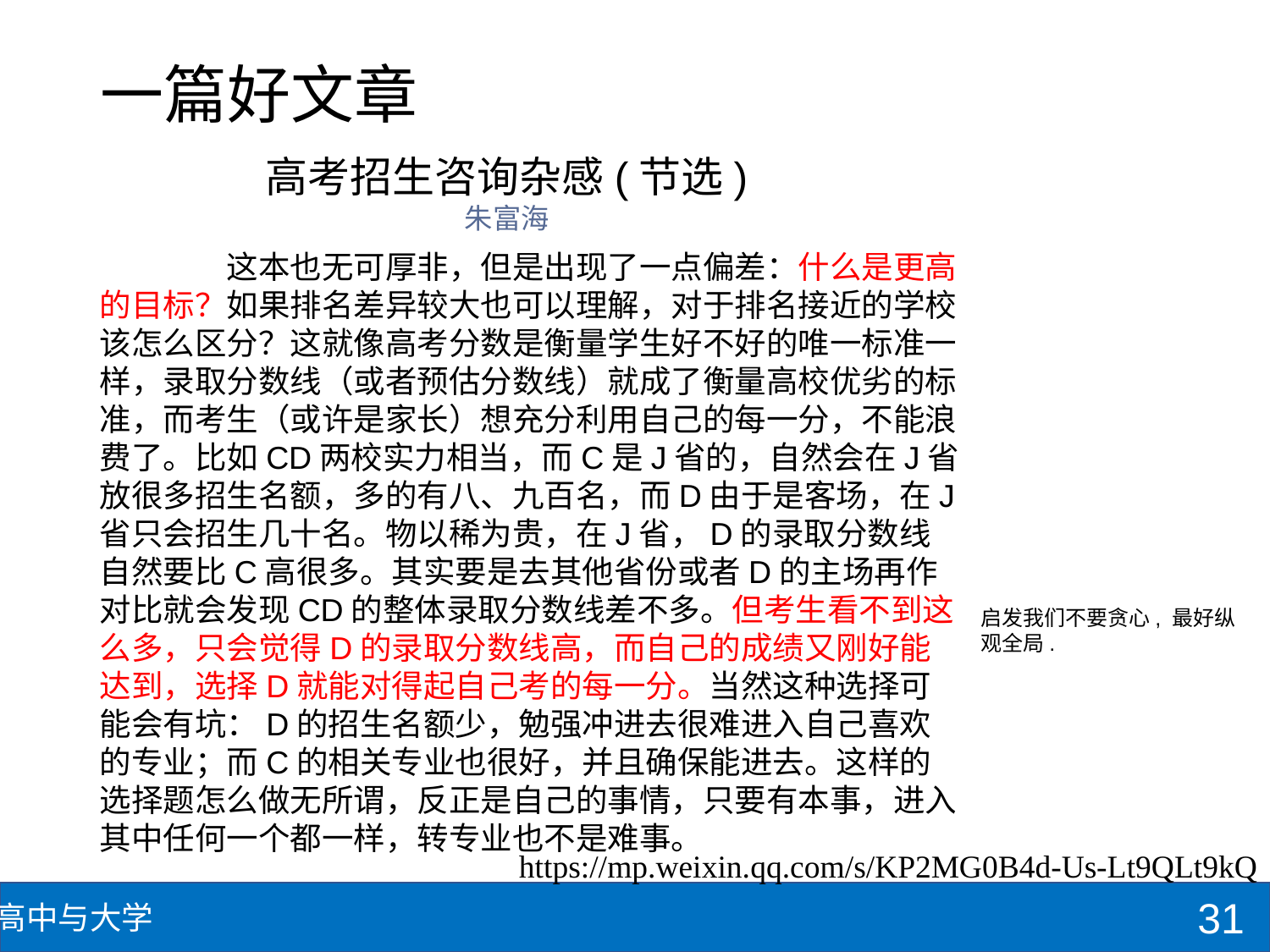

# 一篇好文章
高考招生咨询杂感(节选)
朱富海
	这本也无可厚非，但是出现了一点偏差：什么是更高的目标？如果排名差异较大也可以理解，对于排名接近的学校该怎么区分？这就像高考分数是衡量学生好不好的唯一标准一样，录取分数线（或者预估分数线）就成了衡量高校优劣的标准，而考生（或许是家长）想充分利用自己的每一分，不能浪费了。比如CD两校实力相当，而C是J省的，自然会在J省放很多招生名额，多的有八、九百名，而D由于是客场，在J省只会招生几十名。物以稀为贵，在J省，D的录取分数线自然要比C高很多。其实要是去其他省份或者D的主场再作对比就会发现CD的整体录取分数线差不多。但考生看不到这么多，只会觉得D的录取分数线高，而自己的成绩又刚好能达到，选择D就能对得起自己考的每一分。当然这种选择可能会有坑：D的招生名额少，勉强冲进去很难进入自己喜欢的专业；而C的相关专业也很好，并且确保能进去。这样的选择题怎么做无所谓，反正是自己的事情，只要有本事，进入其中任何一个都一样，转专业也不是难事。
启发我们不要贪心, 最好纵观全局.
https://mp.weixin.qq.com/s/KP2MG0B4d-Us-Lt9QLt9kQ
31